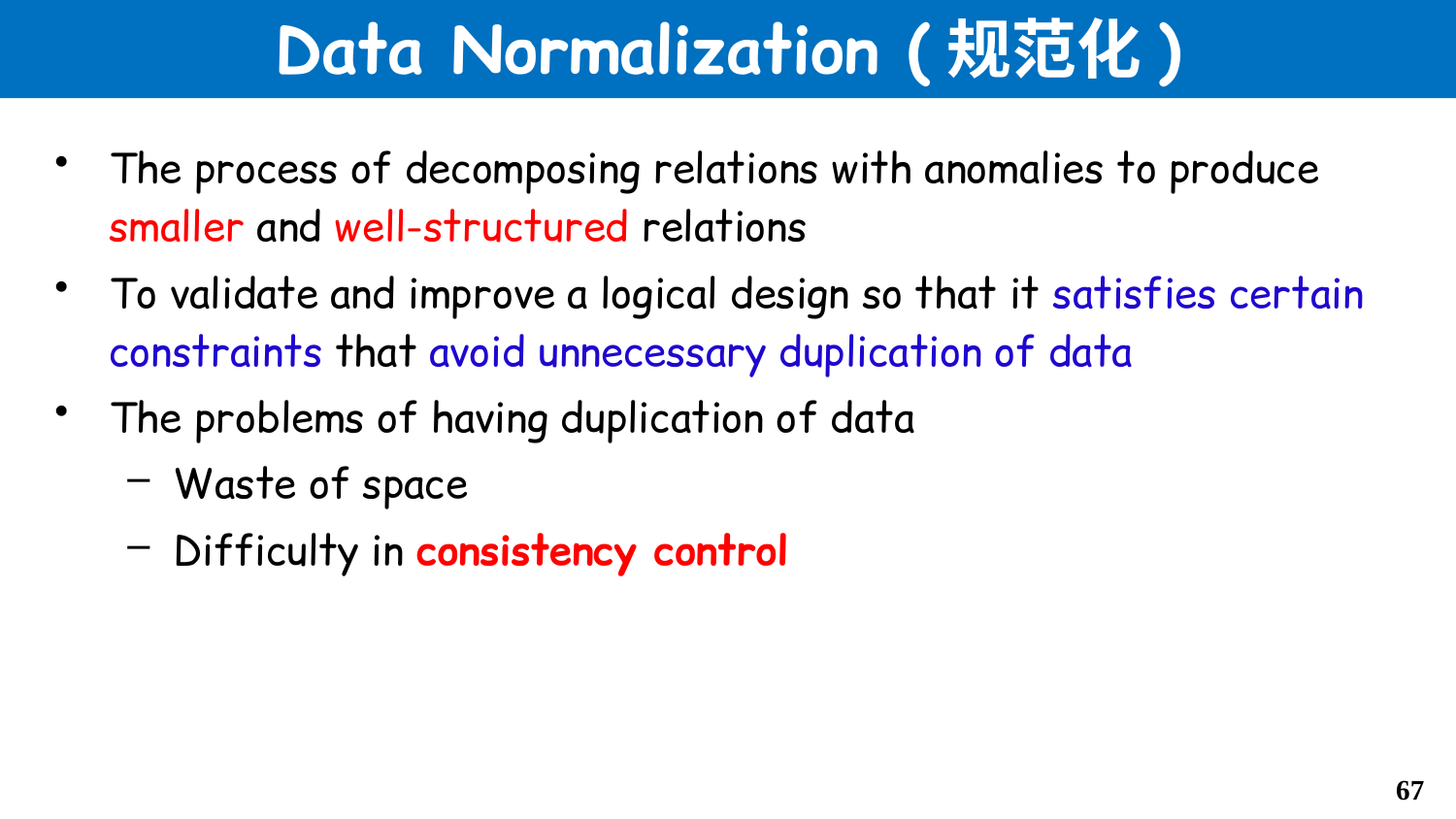

# Data Normalization (规范化)
The process of decomposing relations with anomalies to produce smaller and well-structured relations
To validate and improve a logical design so that it satisfies certain constraints that avoid unnecessary duplication of data
The problems of having duplication of data
Waste of space
Difficulty in consistency control